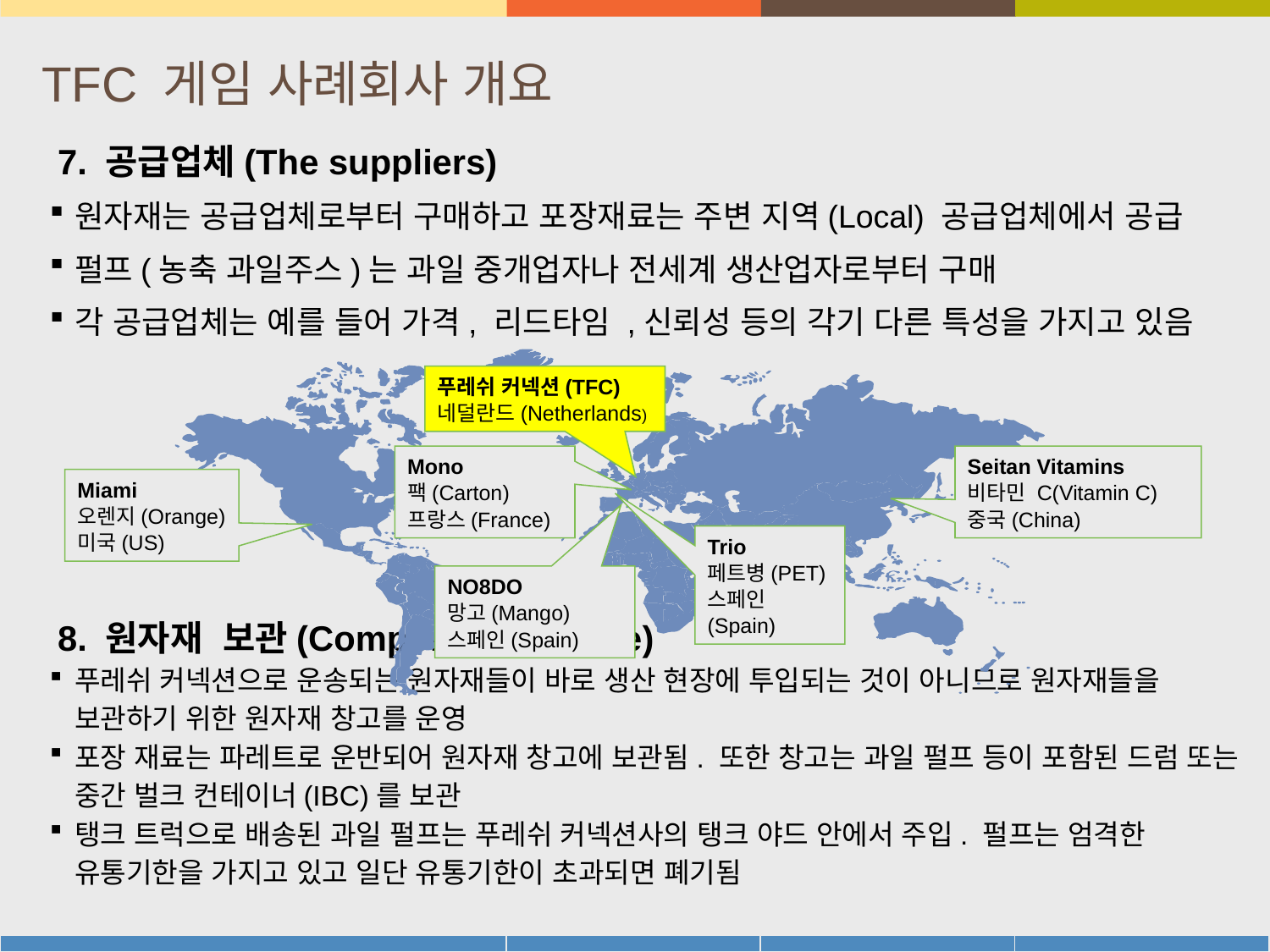

# TFC 게임 사례회사 개요

7. 공급업체(The suppliers)
원자재는 공급업체로부터 구매하고 포장재료는 주변 지역(Local) 공급업체에서 공급
펄프(농축 과일주스)는 과일 중개업자나 전세계 생산업자로부터 구매
각 공급업체는 예를 들어 가격, 리드타임 ,신뢰성 등의 각기 다른 특성을 가지고 있음

8. 원자재  보관(Component storage)
푸레쉬 커넥션으로 운송되는 원자재들이 바로 생산 현장에 투입되는 것이 아니므로 원자재들을 보관하기 위한 원자재 창고를 운영
포장 재료는 파레트로 운반되어 원자재 창고에 보관됨. 또한 창고는 과일 펄프 등이 포함된 드럼 또는 중간 벌크 컨테이너(IBC)를 보관
탱크 트럭으로 배송된 과일 펄프는 푸레쉬 커넥션사의 탱크 야드 안에서 주입. 펄프는 엄격한 유통기한을 가지고 있고 일단 유통기한이 초과되면 폐기됨

푸레쉬 커넥션(TFC)
네덜란드(Netherlands)
Mono
팩(Carton)
프랑스(France)
Seitan Vitamins
비타민 C(Vitamin C)
중국(China)
Miami
오렌지(Orange)
미국(US)
Trio
페트병(PET)
스페인(Spain)
NO8DO
망고(Mango)
스페인(Spain)
20